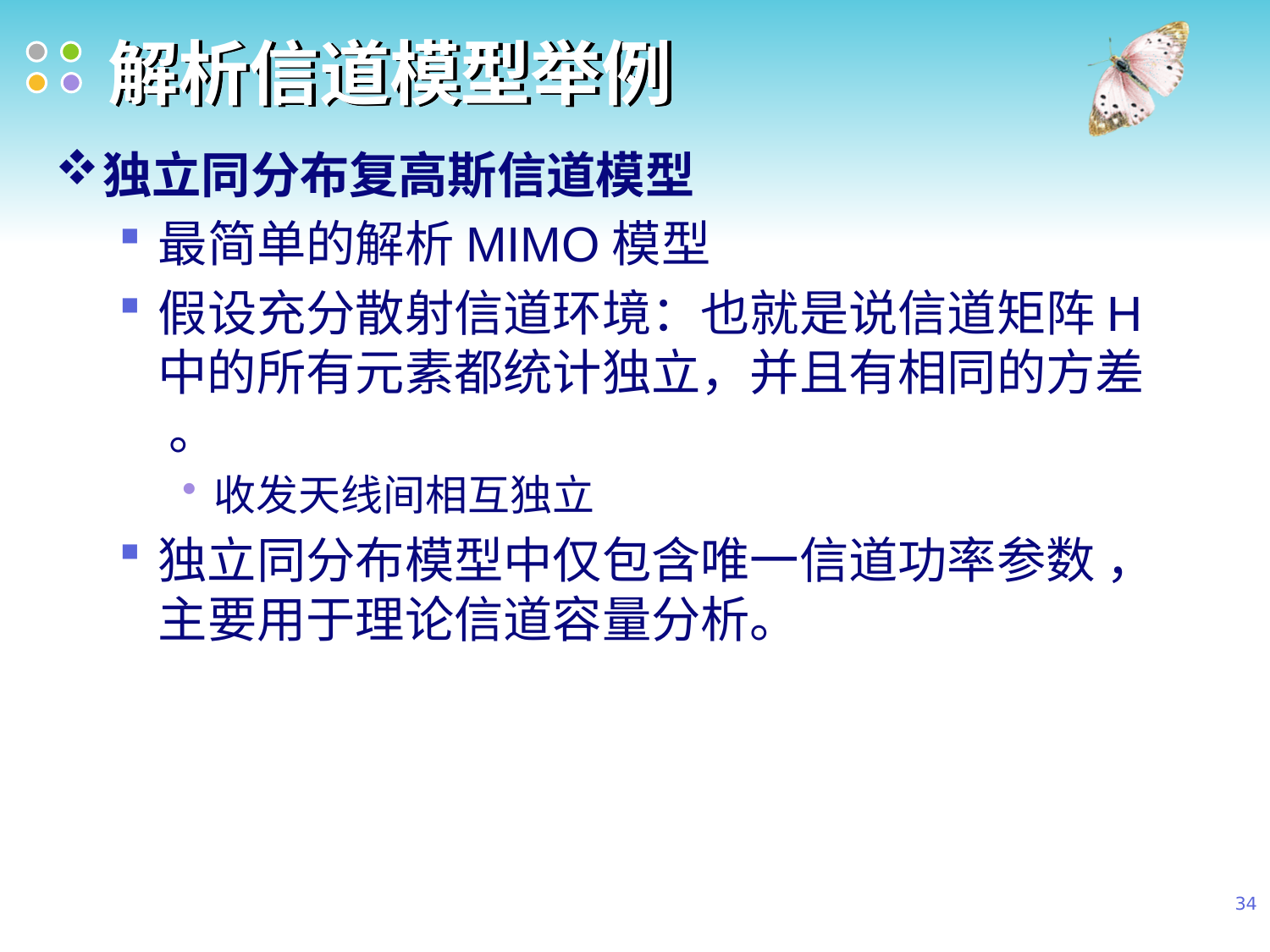

# 解析信道模型举例
独立同分布复高斯信道模型
最简单的解析MIMO模型
假设充分散射信道环境：也就是说信道矩阵H中的所有元素都统计独立，并且有相同的方差 。
收发天线间相互独立
独立同分布模型中仅包含唯一信道功率参数 ，主要用于理论信道容量分析。

34